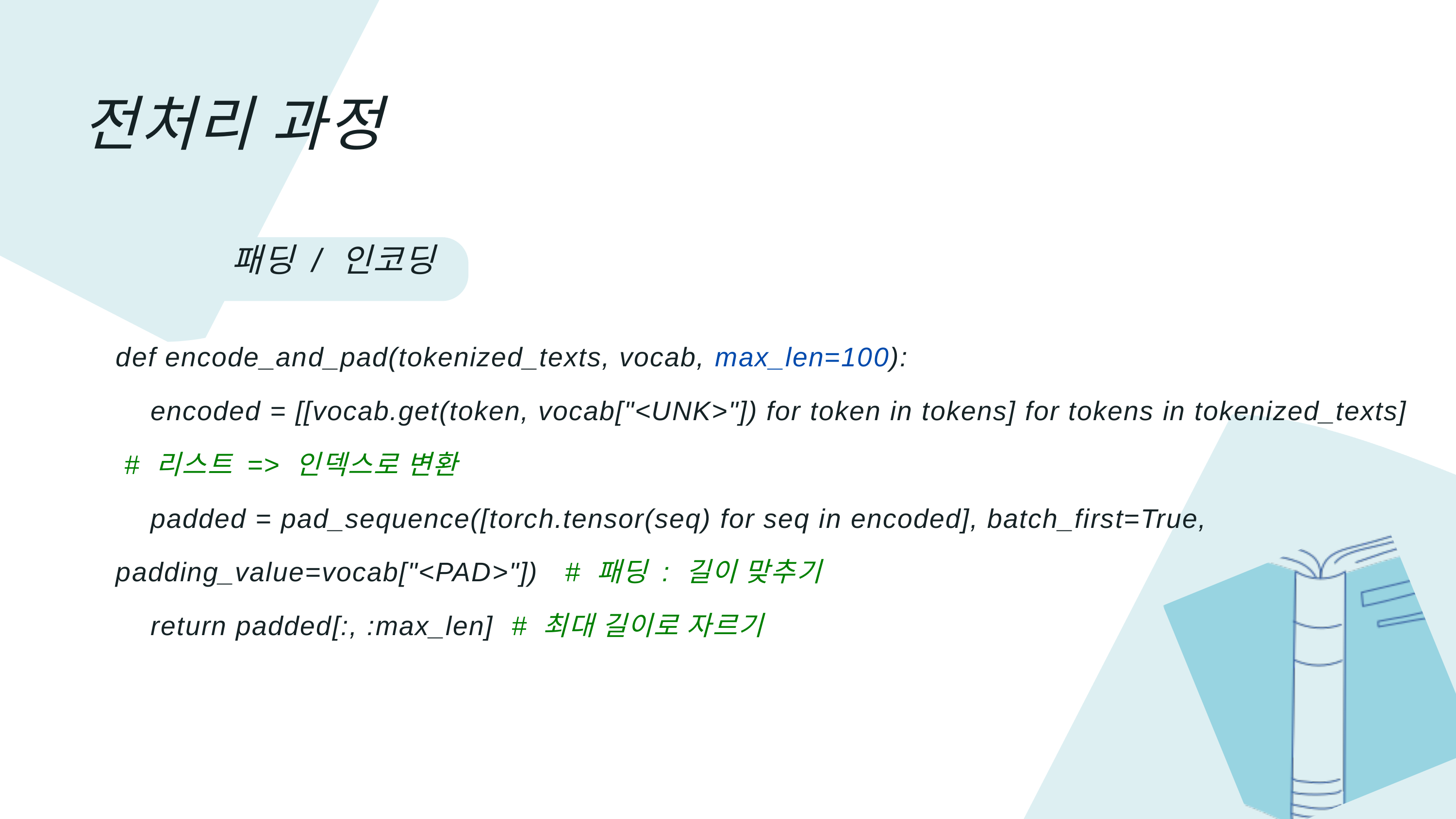

전처리 과정

패딩 / 인코딩
def encode_and_pad(tokenized_texts, vocab, max_len=100):
    encoded = [[vocab.get(token, vocab["<UNK>"]) for token in tokens] for tokens in tokenized_texts]    # 리스트 => 인덱스로 변환
    padded = pad_sequence([torch.tensor(seq) for seq in encoded], batch_first=True, padding_value=vocab["<PAD>"])   # 패딩 : 길이 맞추기
    return padded[:, :max_len]  # 최대 길이로 자르기